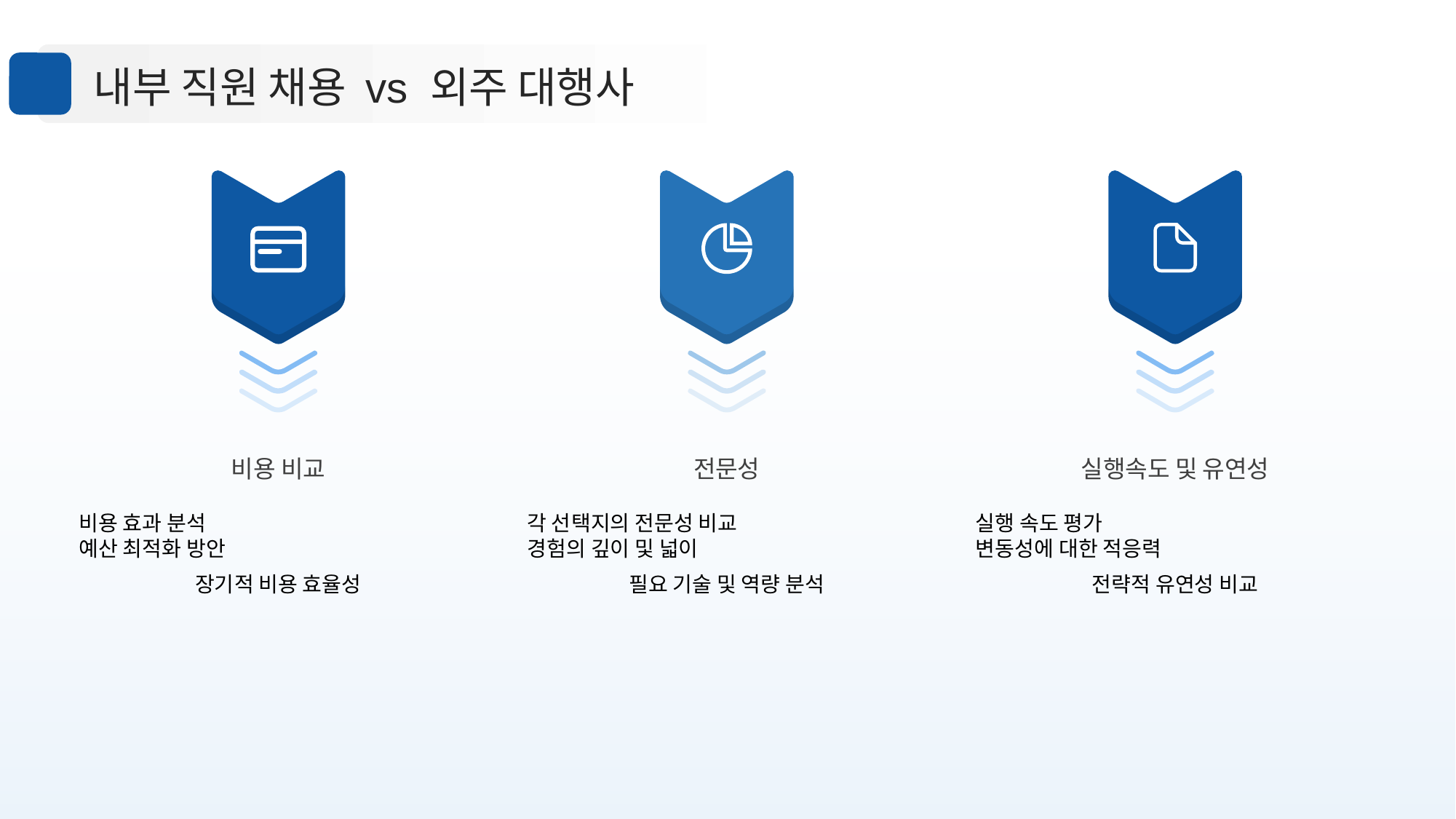

내부 직원 채용 vs 외주 대행사

비용 비교
전문성
실행속도 및 유연성
비용 효과 분석
예산 최적화 방안
장기적 비용 효율성
각 선택지의 전문성 비교
경험의 깊이 및 넓이
필요 기술 및 역량 분석
실행 속도 평가
변동성에 대한 적응력
전략적 유연성 비교